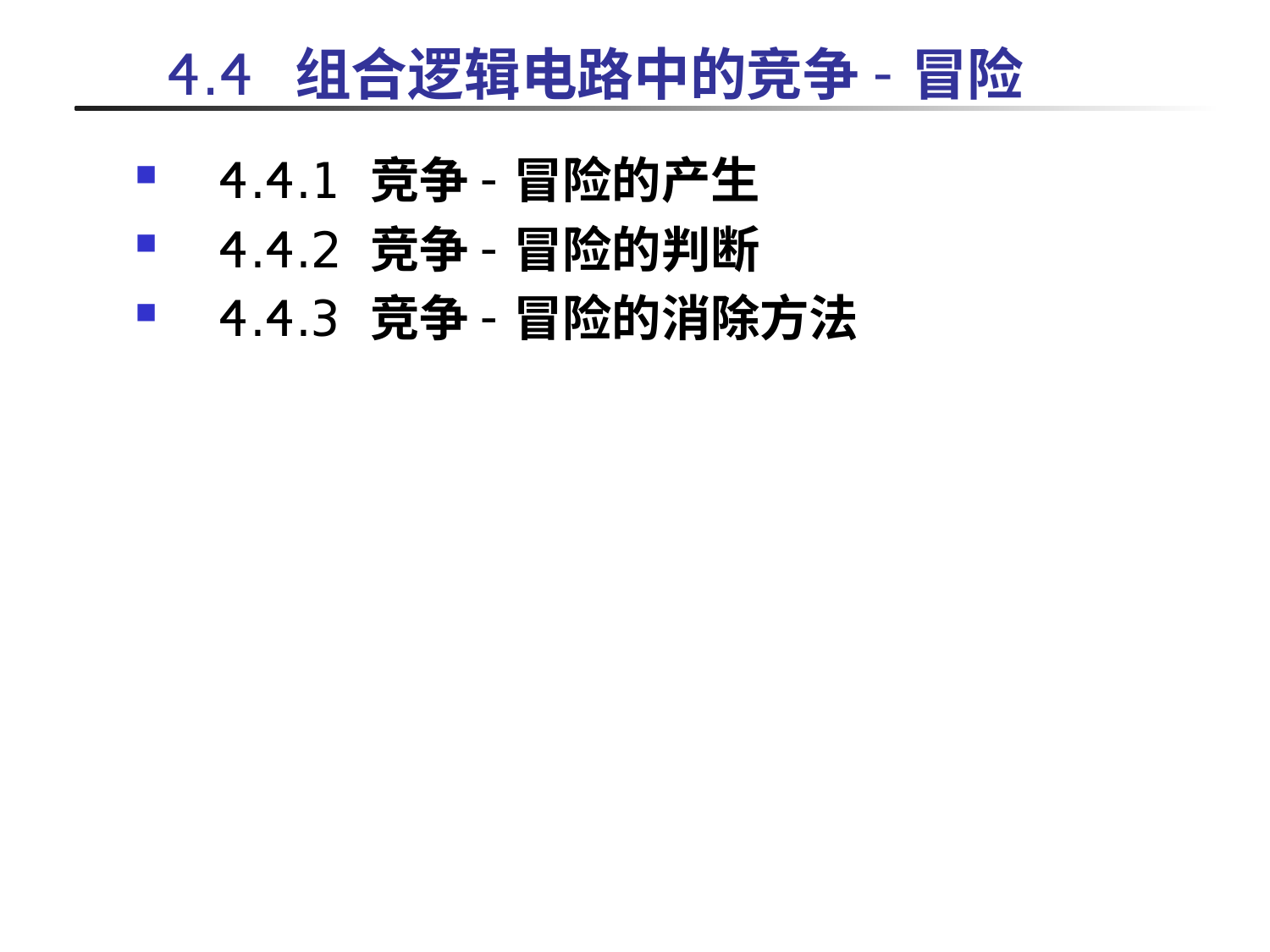

# 4.4	组合逻辑电路中的竞争-冒险
4.4.1 竞争-冒险的产生
4.4.2 竞争-冒险的判断
4.4.3 竞争-冒险的消除方法